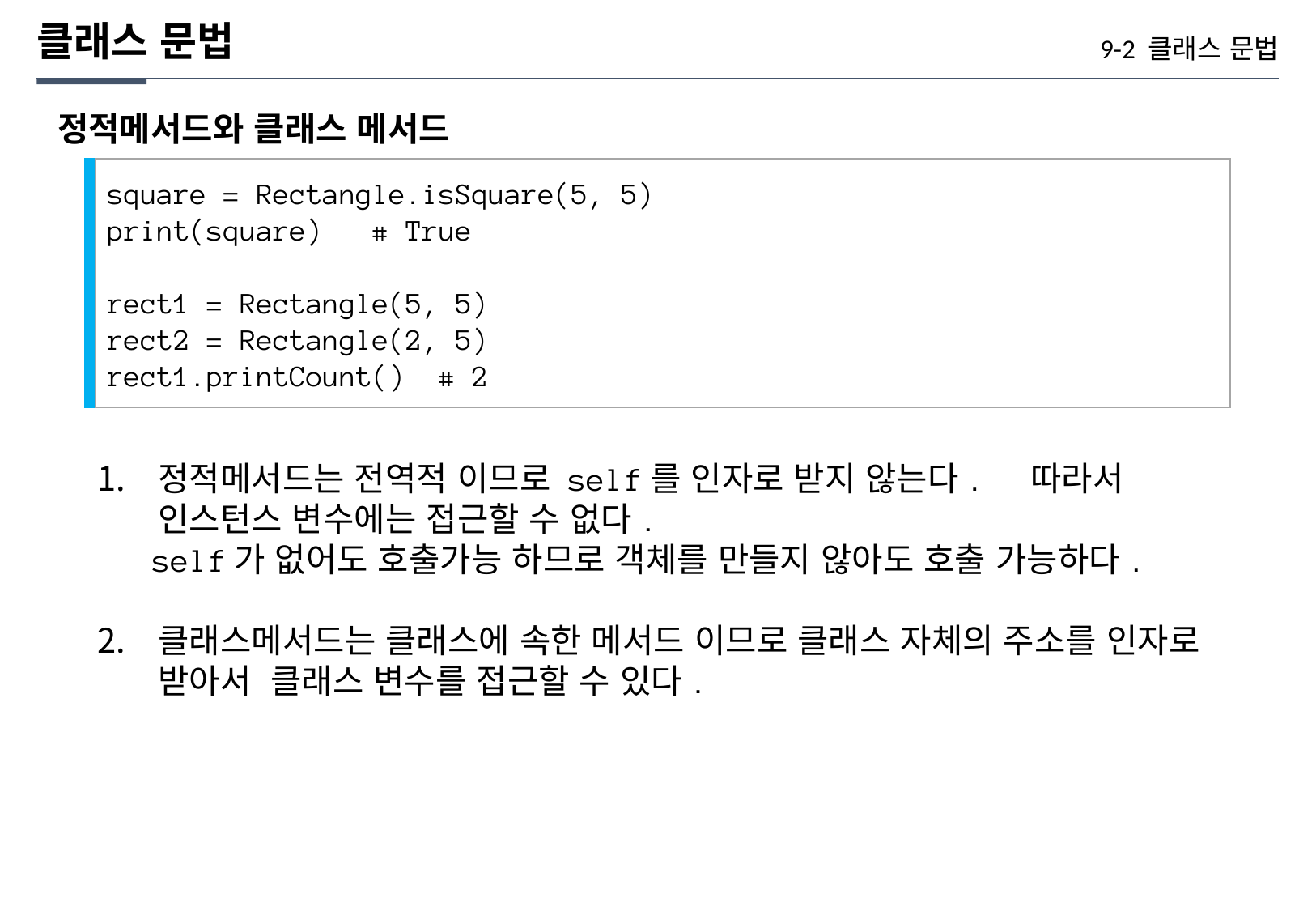

클래스 문법
9-2 클래스 문법
정적메서드와 클래스 메서드

square = Rectangle.isSquare(5, 5)
print(square)   # True

rect1 = Rectangle(5, 5)
rect2 = Rectangle(2, 5)
rect1.printCount()  # 2
정적메서드는 전역적 이므로 self를 인자로 받지 않는다.  따라서 인스턴스 변수에는 접근할 수 없다.
   self가 없어도 호출가능 하므로 객체를 만들지 않아도 호출 가능하다.

클래스메서드는 클래스에 속한 메서드 이므로 클래스 자체의 주소를 인자로 받아서  클래스 변수를 접근할 수 있다.